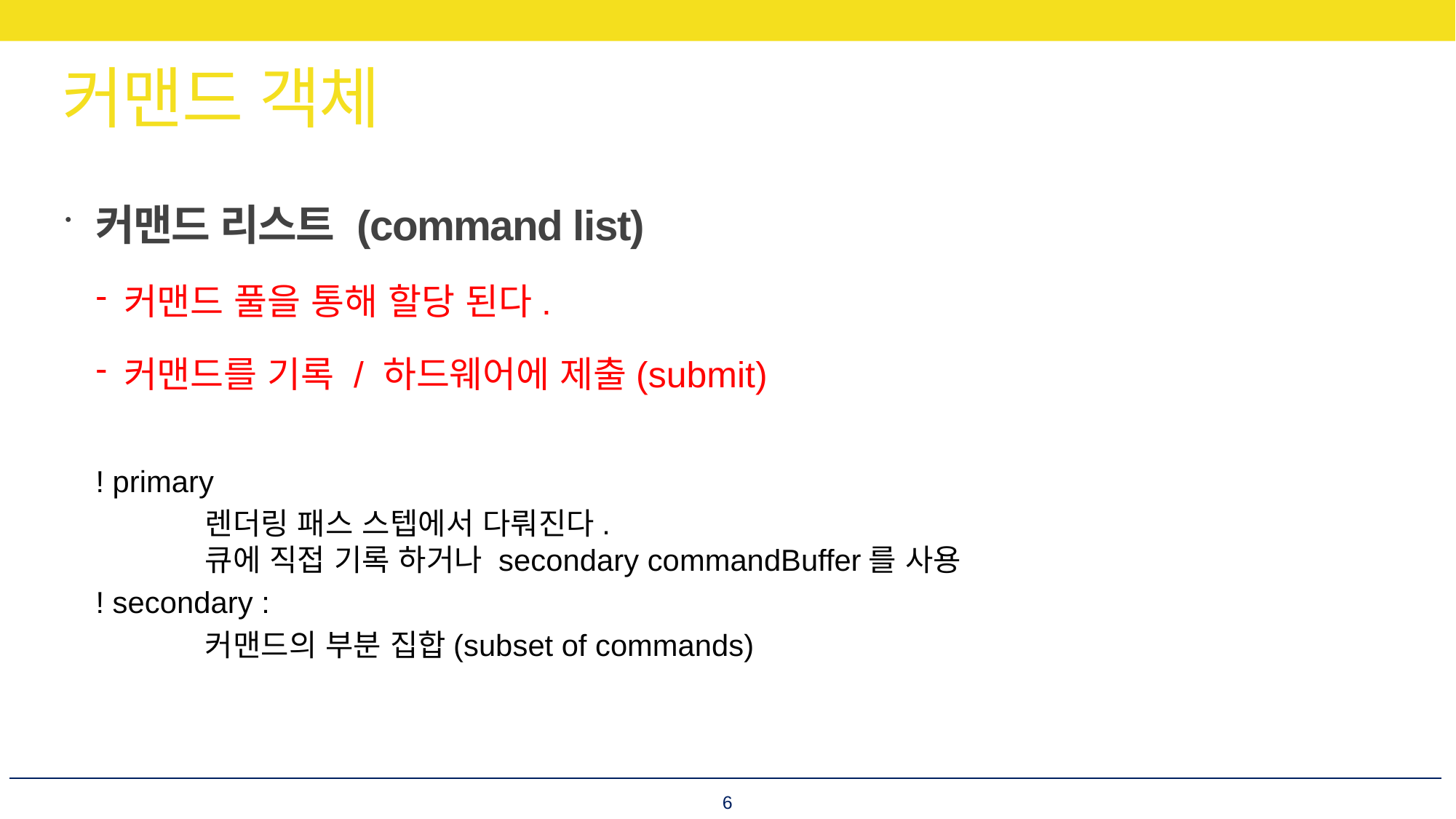

# 커맨드 객체
커맨드 리스트 (command list)
커맨드 풀을 통해 할당 된다.
커맨드를 기록 / 하드웨어에 제출(submit)

! primary
	렌더링 패스 스텝에서 다뤄진다.
	큐에 직접 기록 하거나 secondary commandBuffer를 사용
! secondary :
	커맨드의 부분 집합(subset of commands)
6